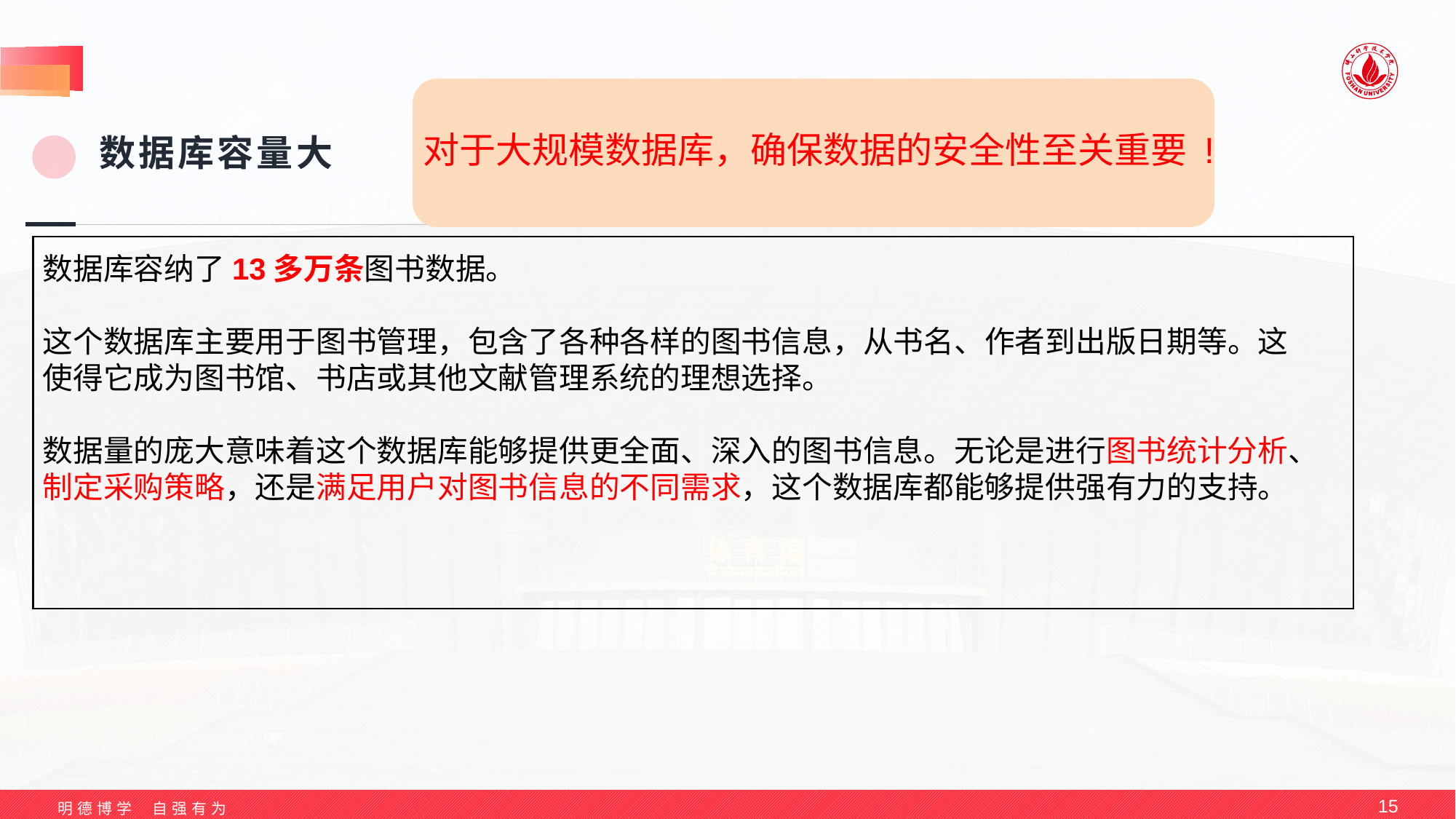

对于大规模数据库，确保数据的安全性至关重要 !
数据库容量大

数据库容纳了13多万条图书数据。

这个数据库主要用于图书管理，包含了各种各样的图书信息，从书名、作者到出版日期等。这使得它成为图书馆、书店或其他文献管理系统的理想选择。

数据量的庞大意味着这个数据库能够提供更全面、深入的图书信息。无论是进行图书统计分析、制定采购策略，还是满足用户对图书信息的不同需求，这个数据库都能够提供强有力的支持。
15